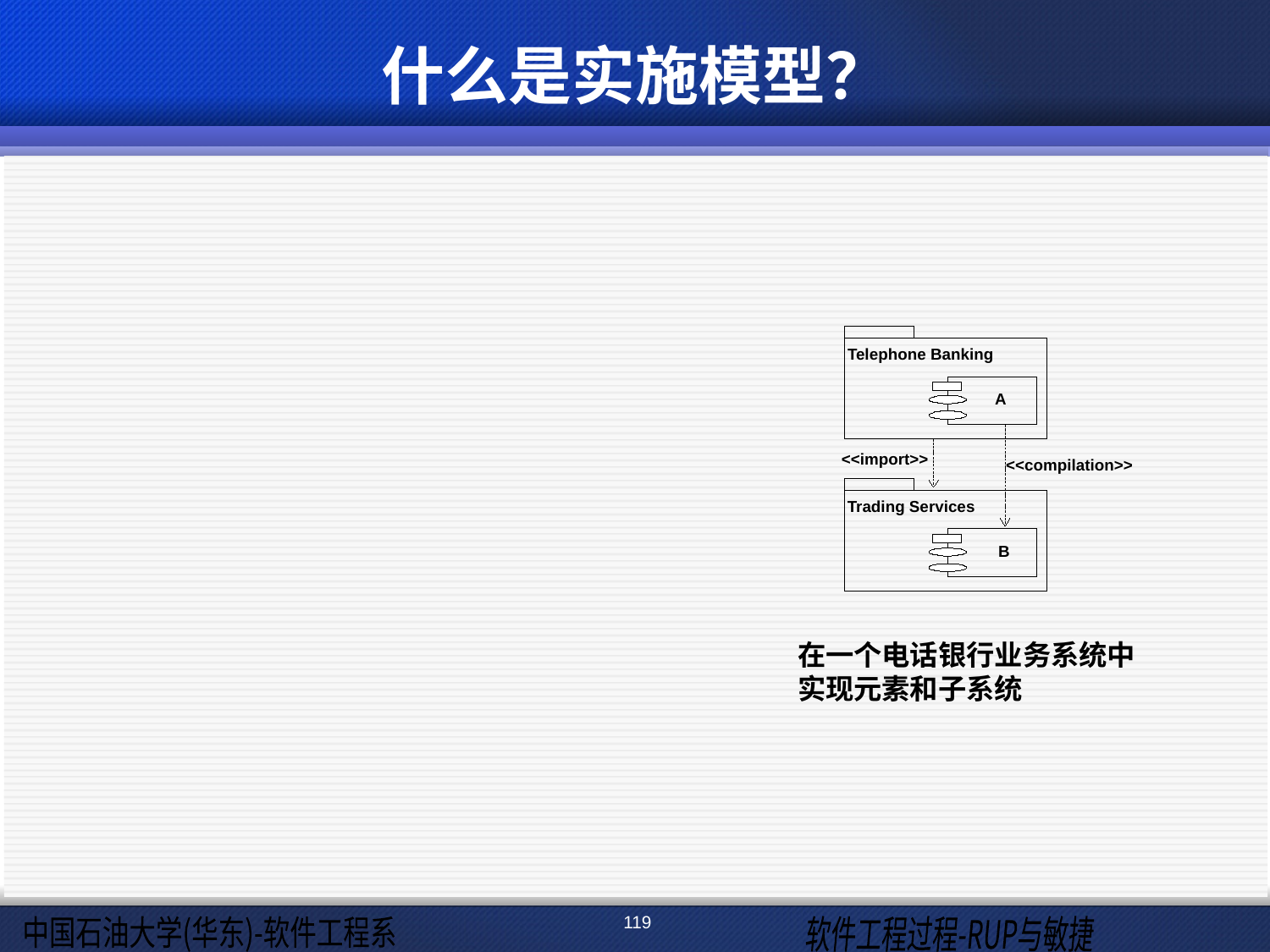

# 什么是实施模型？
实施模型包括：
实现元素
实现子系统
组件包括：
可交付组件，比如可执行文件
可交付的组件，比如源代码文件

Telephone Banking

A

<<import>>

<<compilation>>

Trading Services

B

在一个电话银行业务系统中
实现元素和子系统
119